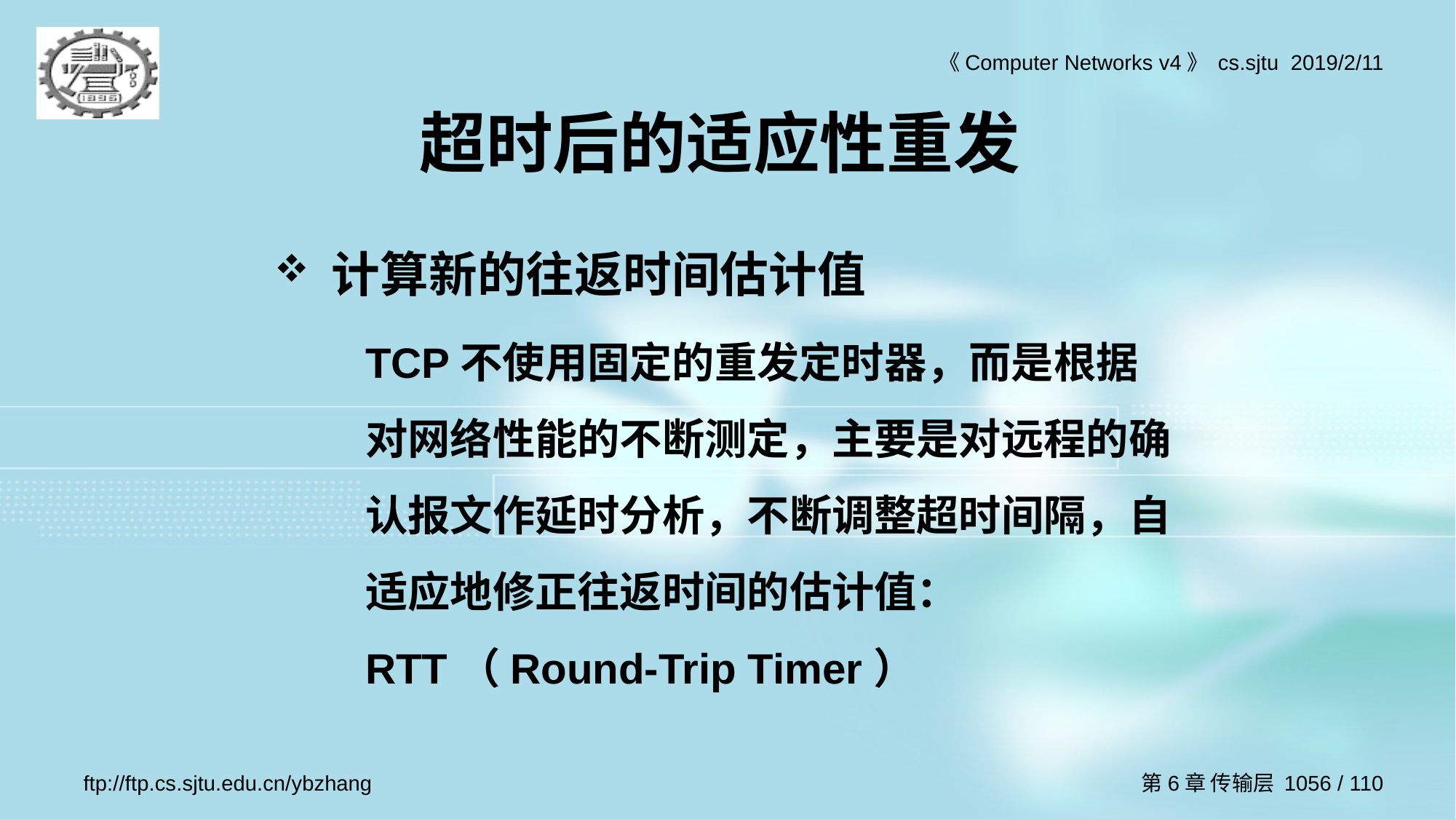

# 超时后的适应性重发
计算新的往返时间估计值
TCP不使用固定的重发定时器，而是根据对网络性能的不断测定，主要是对远程的确认报文作延时分析，不断调整超时间隔，自适应地修正往返时间的估计值：RTT（Round-Trip Timer）